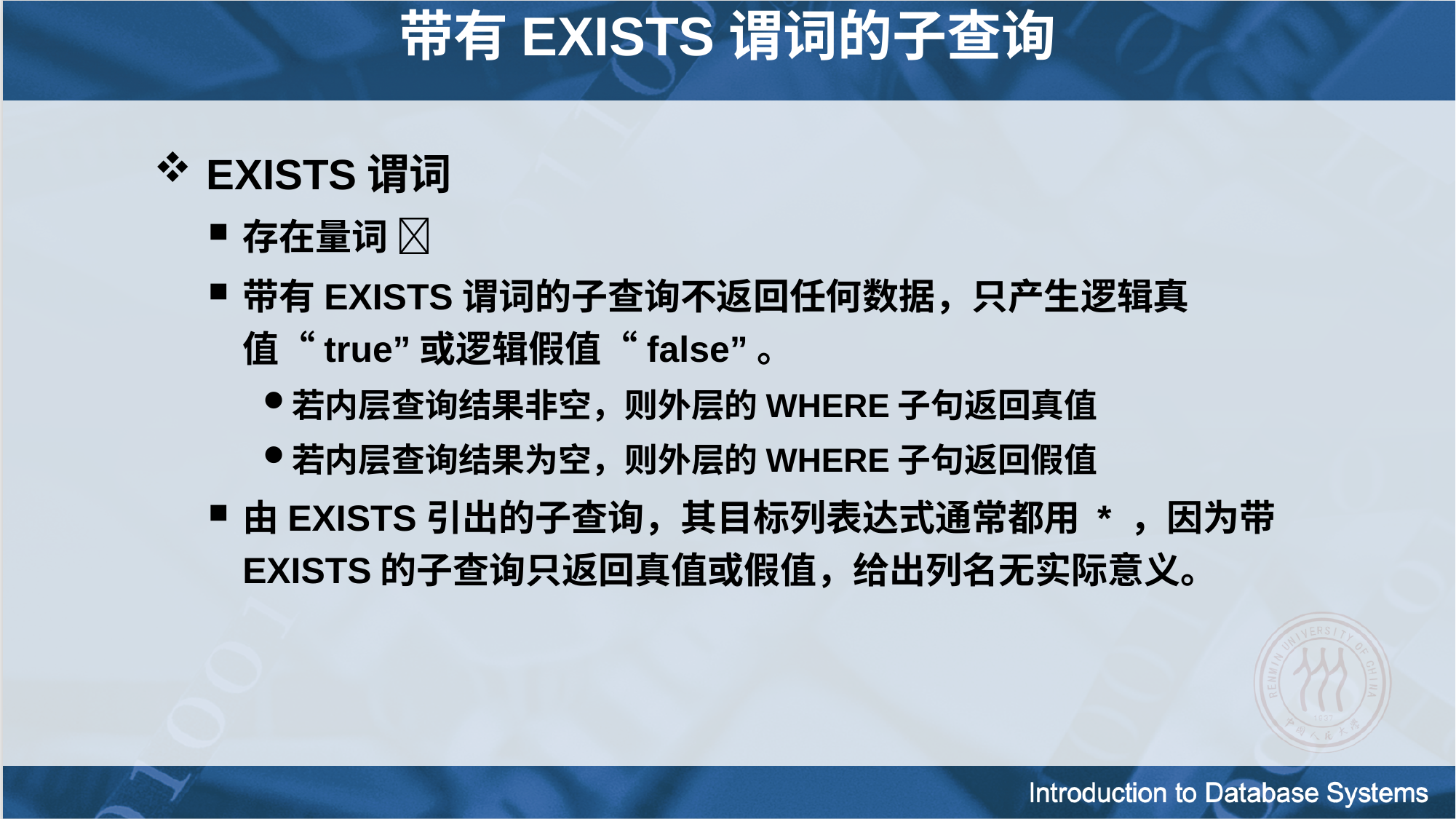

带有EXISTS谓词的子查询
 EXISTS谓词
存在量词 ∃
带有EXISTS谓词的子查询不返回任何数据，只产生逻辑真值“true”或逻辑假值“false”。
若内层查询结果非空，则外层的WHERE子句返回真值
若内层查询结果为空，则外层的WHERE子句返回假值
由EXISTS引出的子查询，其目标列表达式通常都用 * ，因为带EXISTS的子查询只返回真值或假值，给出列名无实际意义。